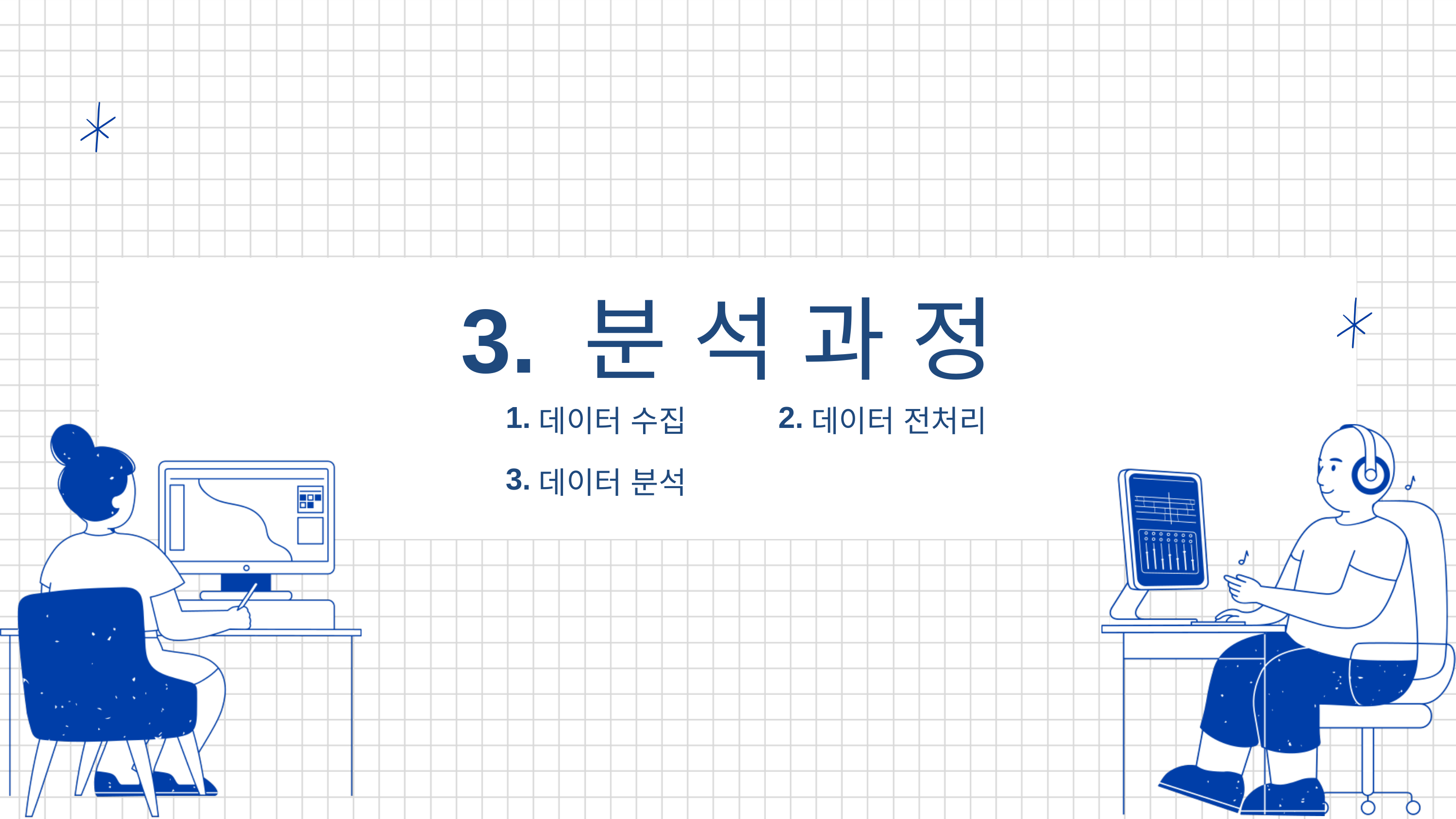

3. 분 석 과 정

데이터 수집
1.
데이터 전처리
2.

데이터 분석
3.